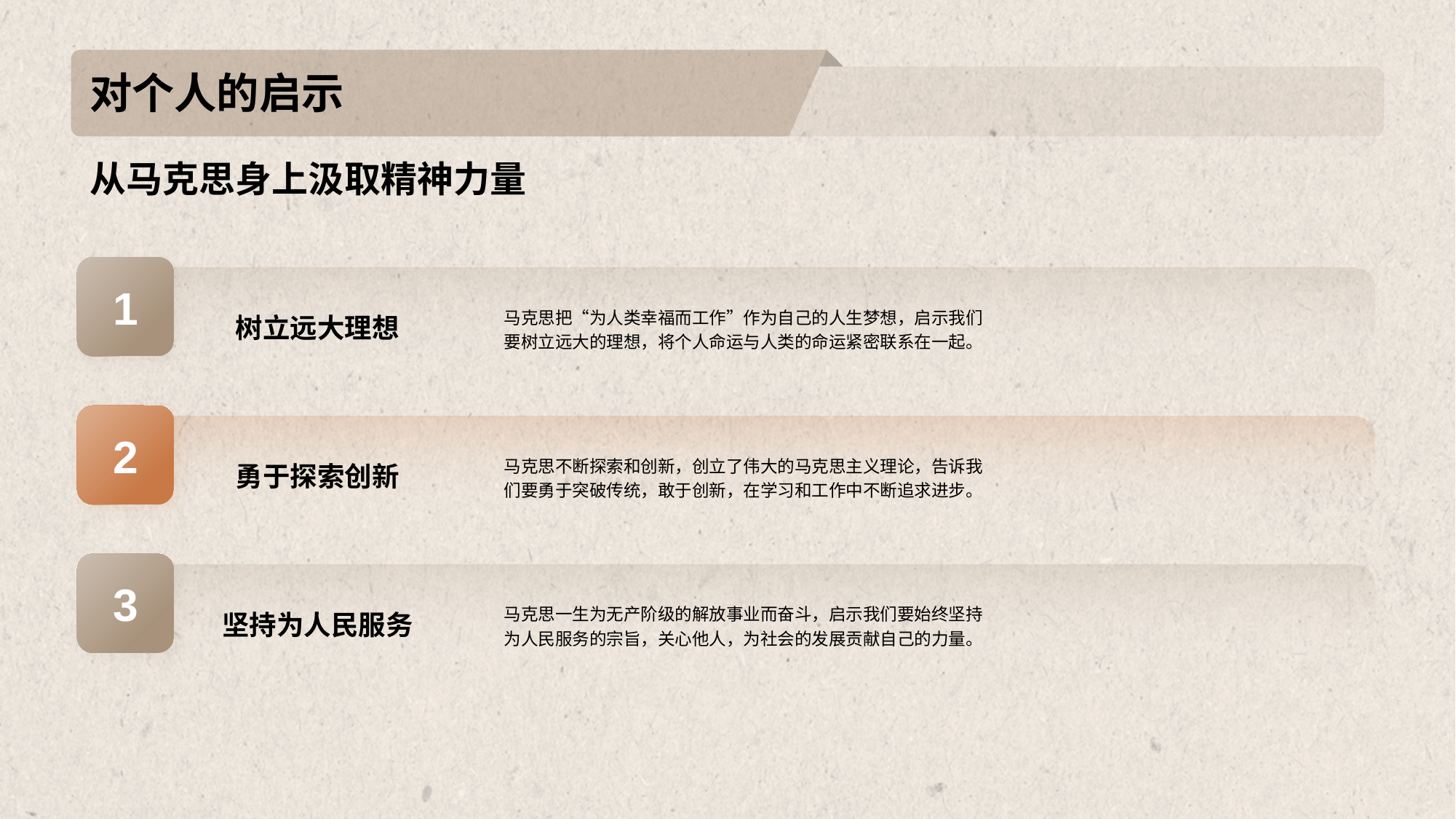

# 对个人的启示
从马克思身上汲取精神力量
1

树立远大理想
马克思把“为人类幸福而工作”作为自己的人生梦想，启示我们要树立远大的理想，将个人命运与人类的命运紧密联系在一起。
2

勇于探索创新
马克思不断探索和创新，创立了伟大的马克思主义理论，告诉我们要勇于突破传统，敢于创新，在学习和工作中不断追求进步。
3

坚持为人民服务
马克思一生为无产阶级的解放事业而奋斗，启示我们要始终坚持为人民服务的宗旨，关心他人，为社会的发展贡献自己的力量。